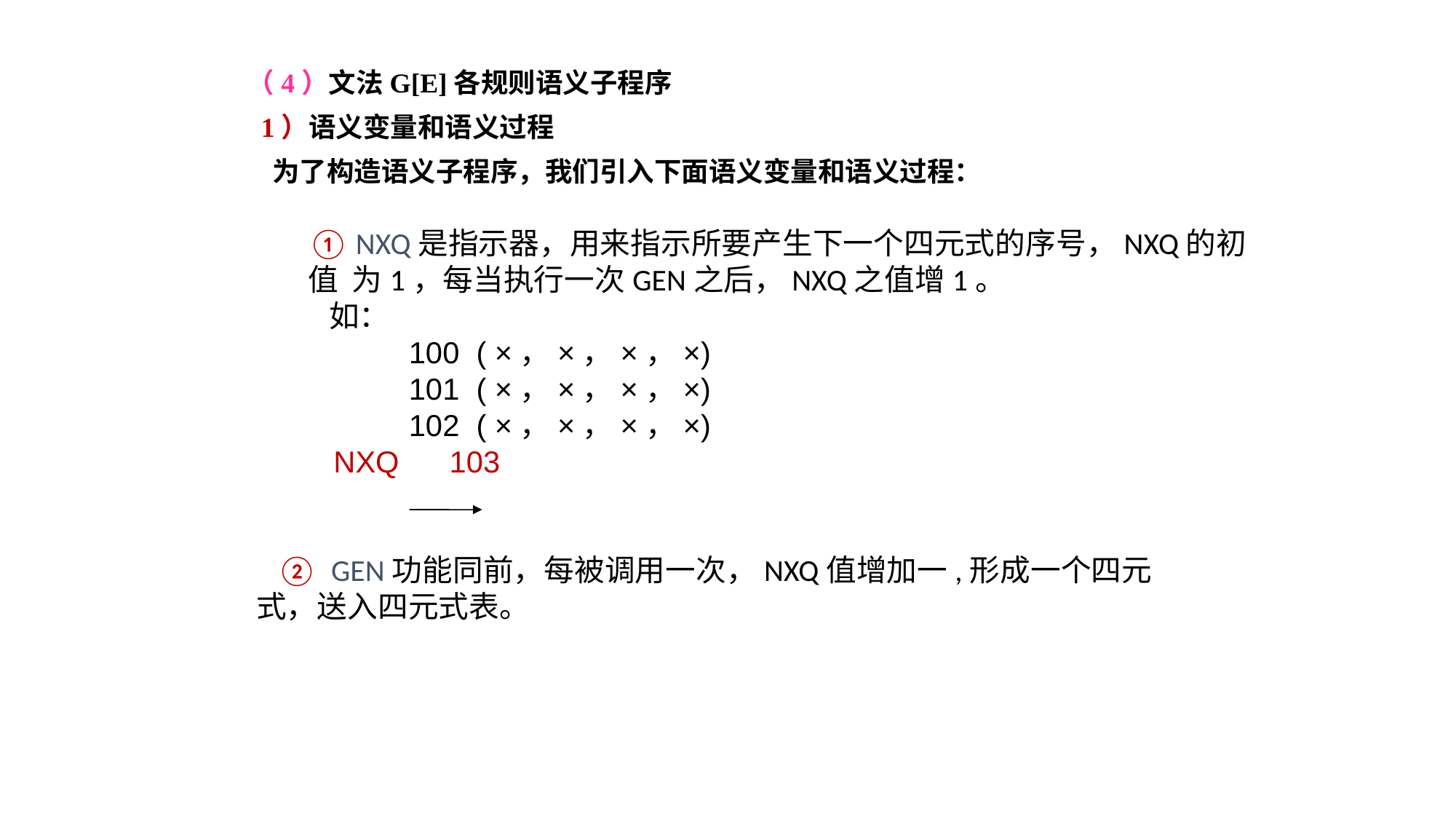

（4）文法G[E]各规则语义子程序
  1）语义变量和语义过程
   为了构造语义子程序，我们引入下面语义变量和语义过程：
① NXQ是指示器，用来指示所要产生下一个四元式的序号，NXQ的初值  为1，每当执行一次GEN之后，NXQ之值增1。
  如：
            100  ( ×，×，×，×)
            101  ( ×，×，×，×)
            102  ( ×，×，×，×)
   NXQ      103

   ②  GEN功能同前，每被调用一次，NXQ值增加一,形成一个四元式，送入四元式表。